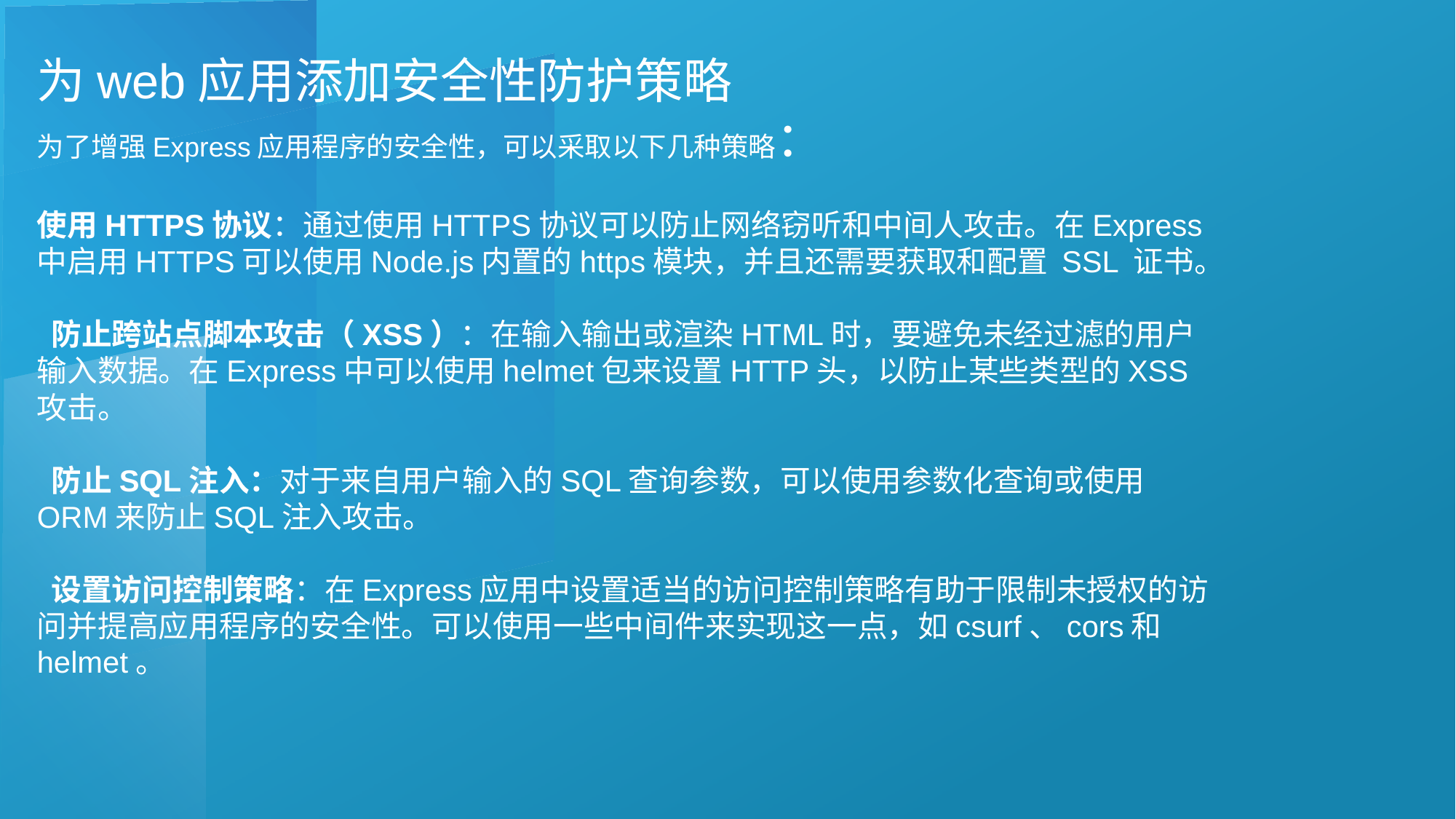

为web应用添加安全性防护策略
为了增强Express应用程序的安全性，可以采取以下几种策略：
使用HTTPS协议：通过使用HTTPS协议可以防止网络窃听和中间人攻击。在Express中启用HTTPS可以使用Node.js内置的https模块，并且还需要获取和配置 SSL 证书。

 防止跨站点脚本攻击（XSS）：在输入输出或渲染HTML时，要避免未经过滤的用户输入数据。在Express中可以使用helmet包来设置HTTP头，以防止某些类型的XSS攻击。

 防止SQL注入：对于来自用户输入的SQL查询参数，可以使用参数化查询或使用ORM来防止SQL注入攻击。

 设置访问控制策略：在Express应用中设置适当的访问控制策略有助于限制未授权的访问并提高应用程序的安全性。可以使用一些中间件来实现这一点，如csurf、cors和helmet。